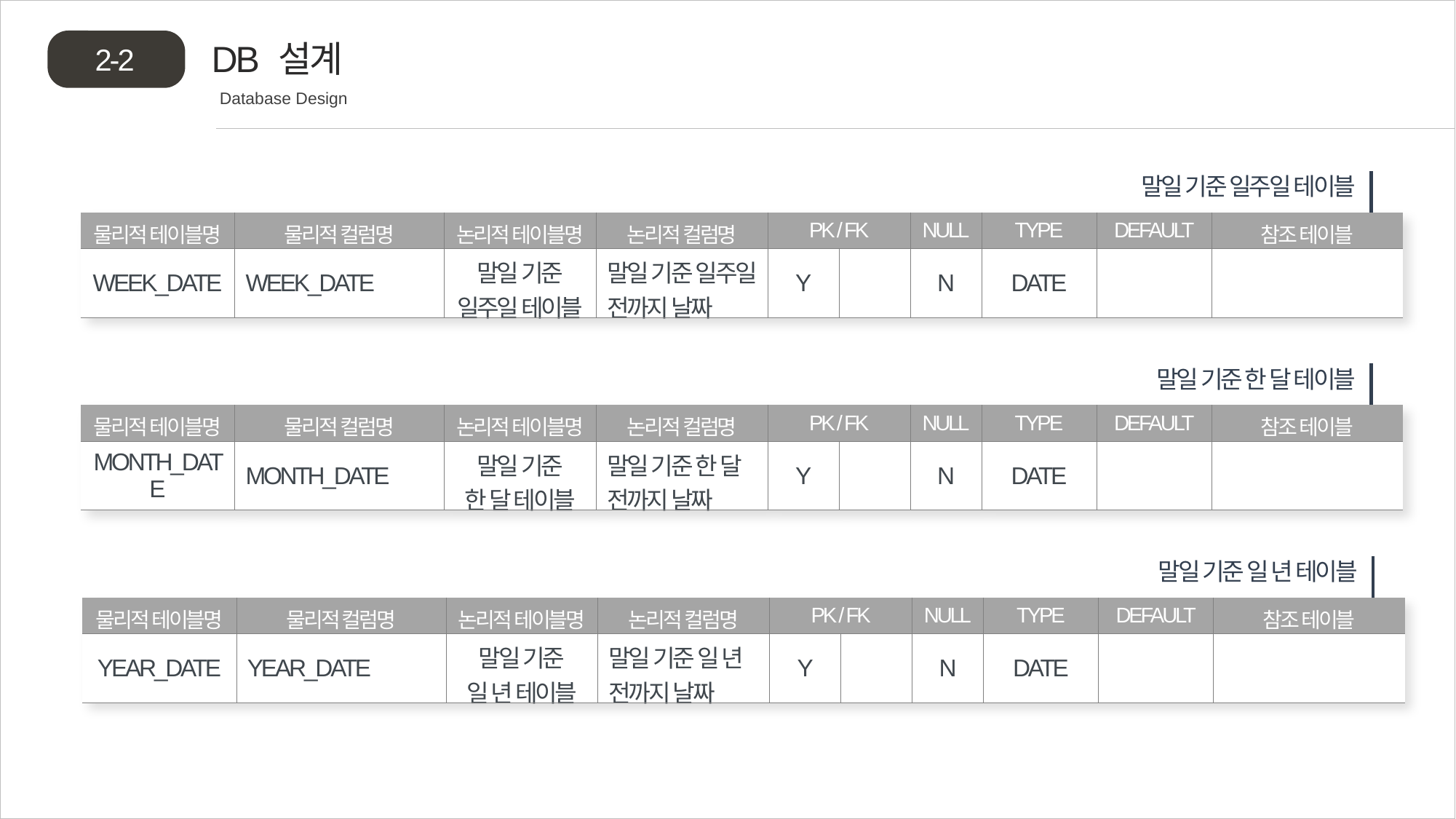

DB 설계
2-2
Database Design
말일 기준 일주일 테이블
| 물리적 테이블명 | 물리적 컬럼명 | 논리적 테이블명 | 논리적 컬럼명 | PK / FK |  | NULL | TYPE | DEFAULT | 참조 테이블 |
| --- | --- | --- | --- | --- | --- | --- | --- | --- | --- |
| WEEK\_DATE | WEEK\_DATE | 말일 기준 일주일 테이블 | 말일 기준 일주일 전까지 날짜 | Y |  | N | DATE |  |  |
말일 기준 한 달 테이블
| 물리적 테이블명 | 물리적 컬럼명 | 논리적 테이블명 | 논리적 컬럼명 | PK / FK |  | NULL | TYPE | DEFAULT | 참조 테이블 |
| --- | --- | --- | --- | --- | --- | --- | --- | --- | --- |
| MONTH\_DATE | MONTH\_DATE | 말일 기준 한 달 테이블 | 말일 기준 한 달 전까지 날짜 | Y |  | N | DATE |  |  |
말일 기준 일 년 테이블
| 물리적 테이블명 | 물리적 컬럼명 | 논리적 테이블명 | 논리적 컬럼명 | PK / FK |  | NULL | TYPE | DEFAULT | 참조 테이블 |
| --- | --- | --- | --- | --- | --- | --- | --- | --- | --- |
| YEAR\_DATE | YEAR\_DATE | 말일 기준 일 년 테이블 | 말일 기준 일 년 전까지 날짜 | Y |  | N | DATE |  |  |